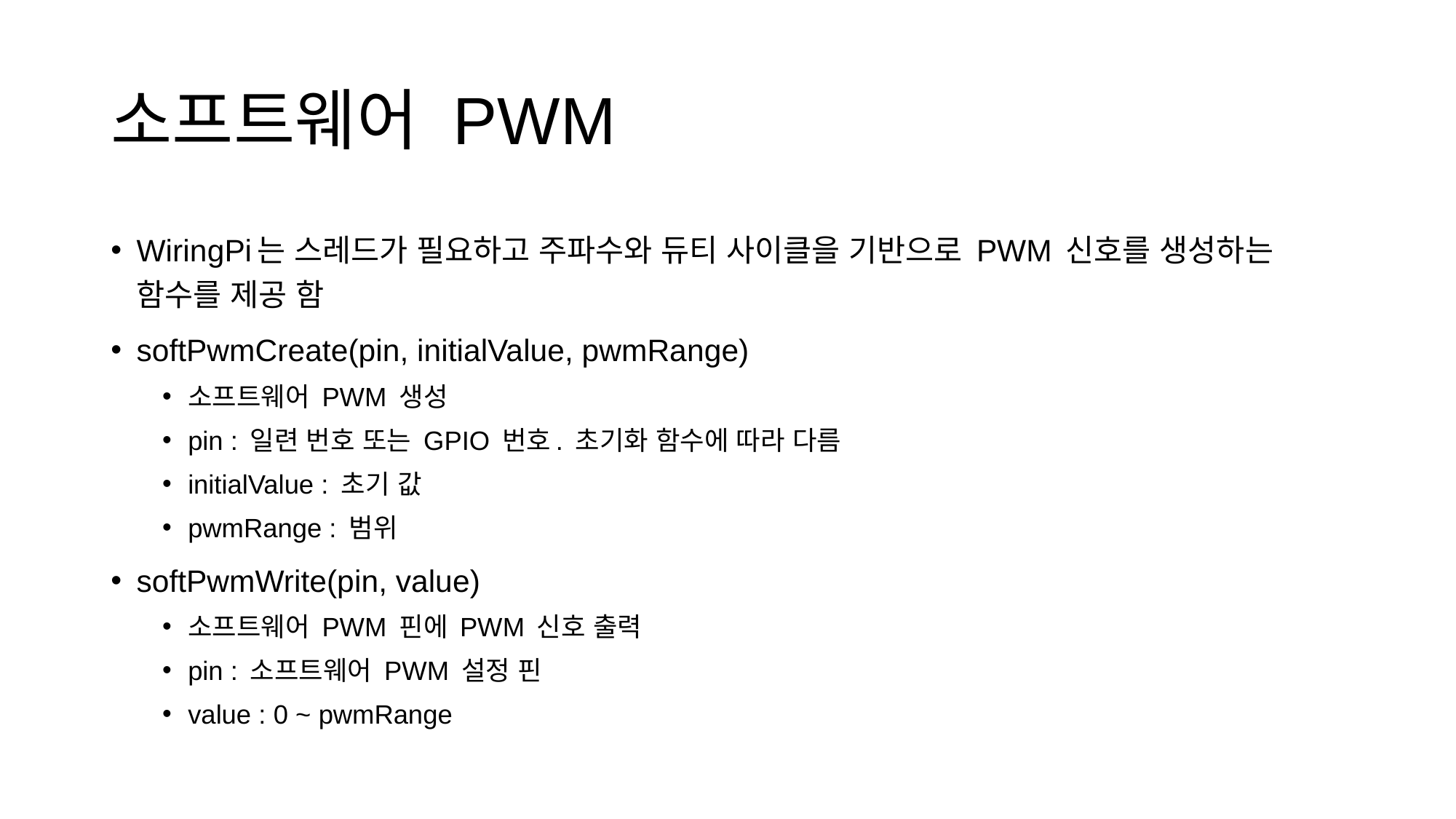

# 소프트웨어 PWM
WiringPi는 스레드가 필요하고 주파수와 듀티 사이클을 기반으로 PWM 신호를 생성하는 함수를 제공 함
softPwmCreate(pin, initialValue, pwmRange)
소프트웨어 PWM 생성
pin : 일련 번호 또는 GPIO 번호. 초기화 함수에 따라 다름
initialValue : 초기 값
pwmRange : 범위
softPwmWrite(pin, value)
소프트웨어 PWM 핀에 PWM 신호 출력
pin : 소프트웨어 PWM 설정 핀
value : 0 ~ pwmRange